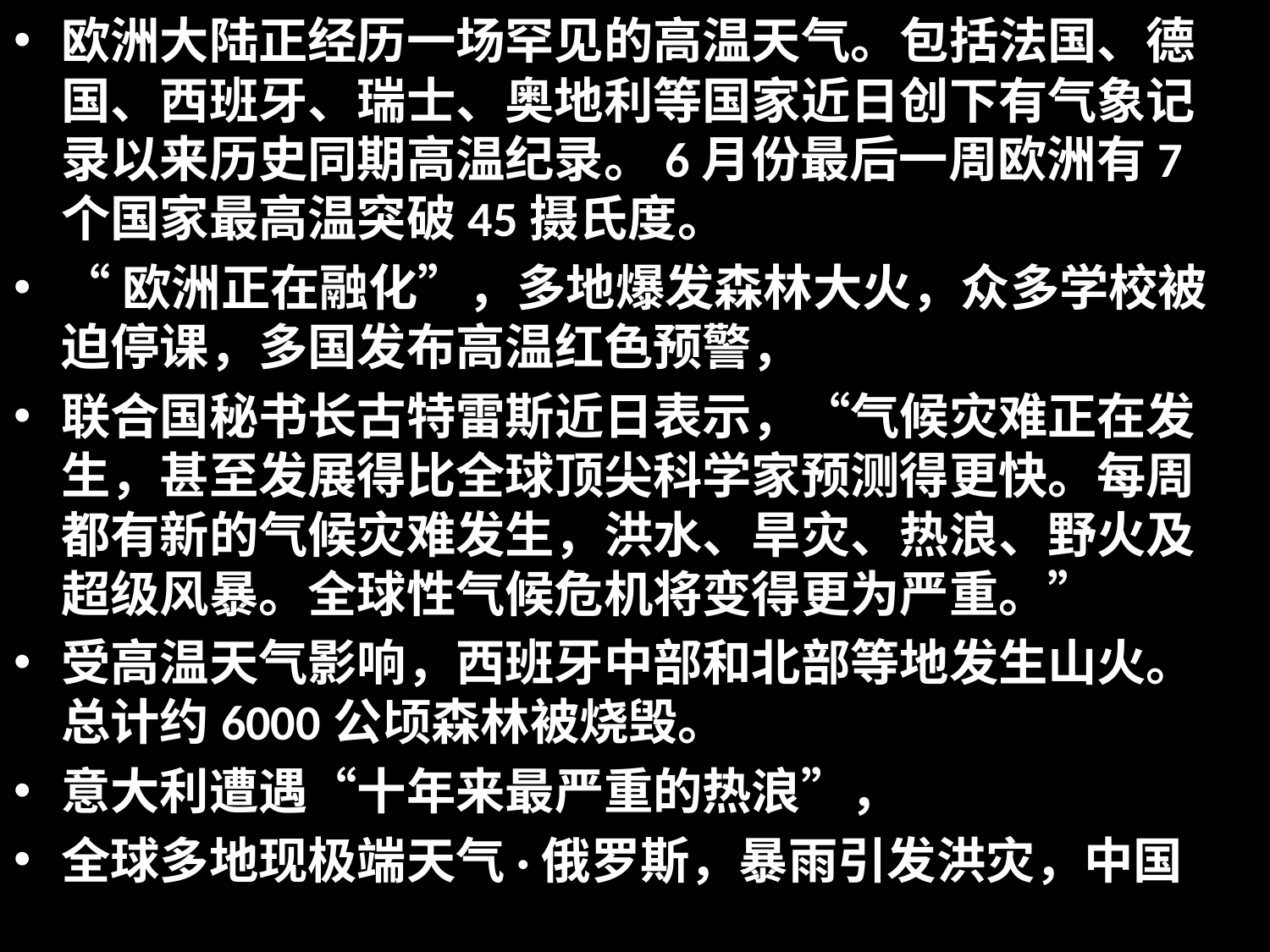

欧洲大陆正经历一场罕见的高温天气。包括法国、德国、西班牙、瑞士、奥地利等国家近日创下有气象记录以来历史同期高温纪录。6月份最后一周欧洲有7个国家最高温突破45摄氏度。
“欧洲正在融化”，多地爆发森林大火，众多学校被迫停课，多国发布高温红色预警，
联合国秘书长古特雷斯近日表示，“气候灾难正在发生，甚至发展得比全球顶尖科学家预测得更快。每周都有新的气候灾难发生，洪水、旱灾、热浪、野火及超级风暴。全球性气候危机将变得更为严重。”
受高温天气影响，西班牙中部和北部等地发生山火。总计约6000公顷森林被烧毁。
意大利遭遇“十年来最严重的热浪”，
全球多地现极端天气·俄罗斯，暴雨引发洪灾，中国